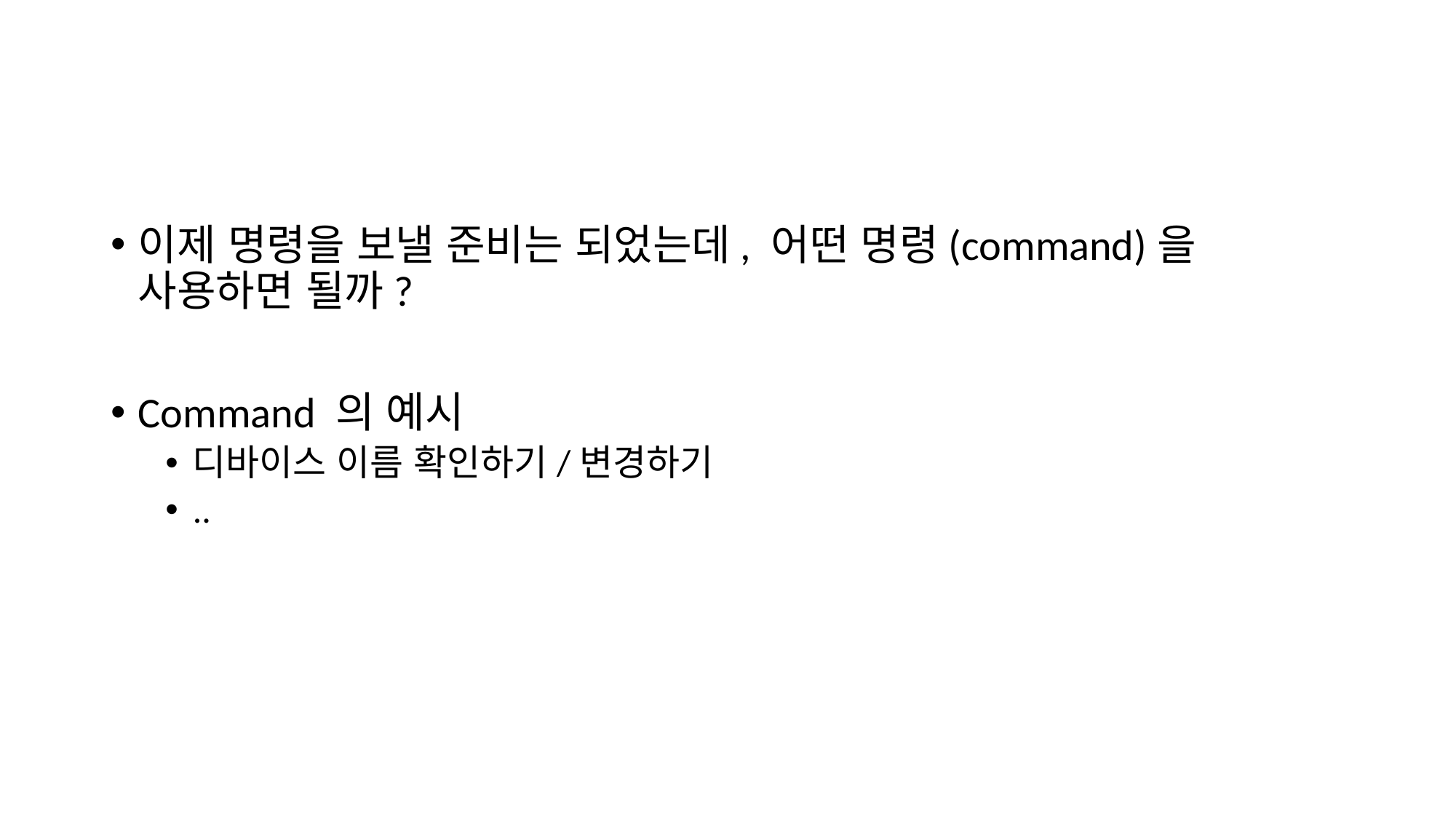

#
이제 명령을 보낼 준비는 되었는데, 어떤 명령(command)을 사용하면 될까?

Command 의 예시
디바이스 이름 확인하기/변경하기
..